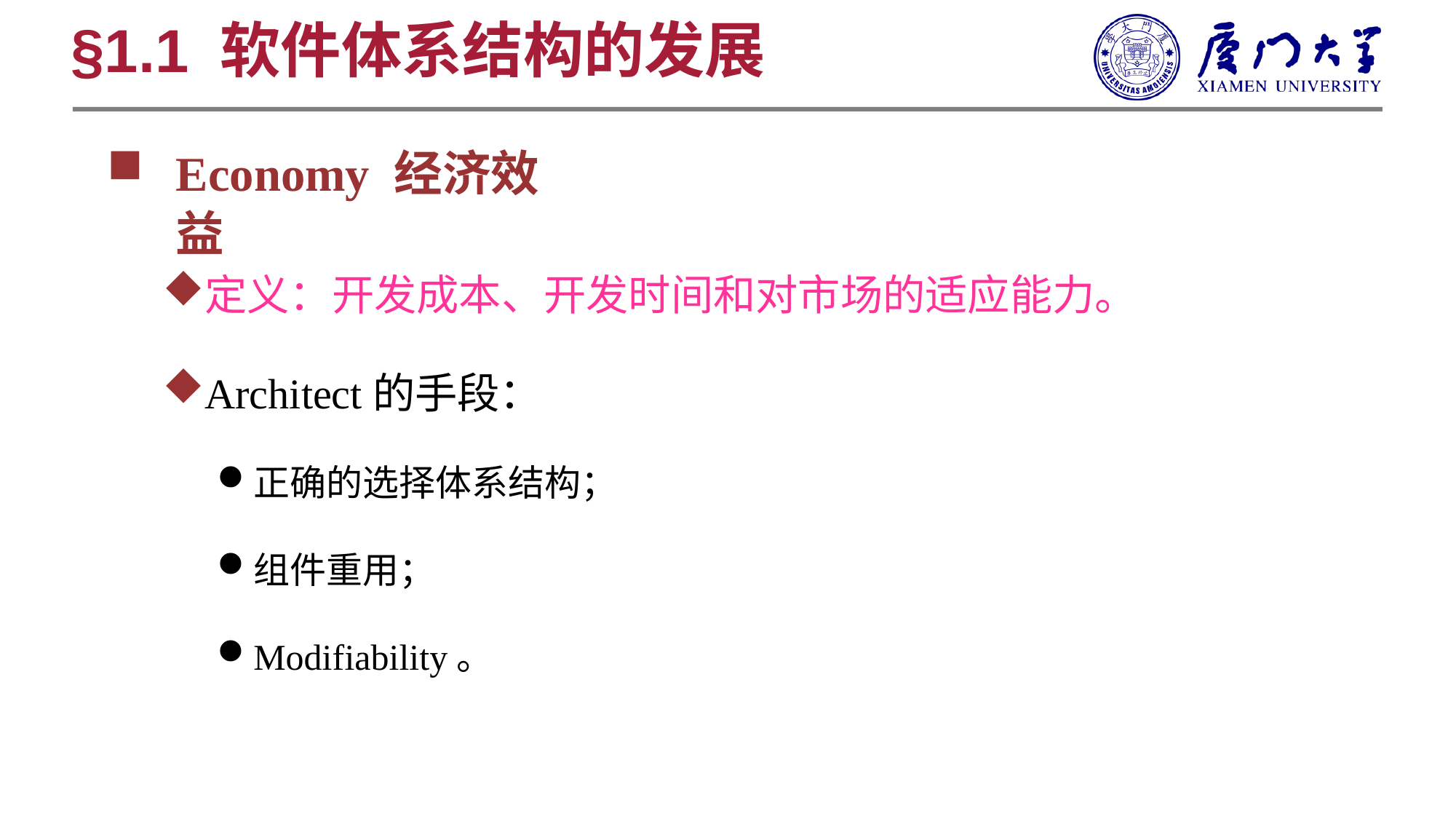

§1.1 软件体系结构的发展
Economy 经济效益
定义：开发成本、开发时间和对市场的适应能力。
Architect的手段：
正确的选择体系结构；
组件重用；
Modifiability。